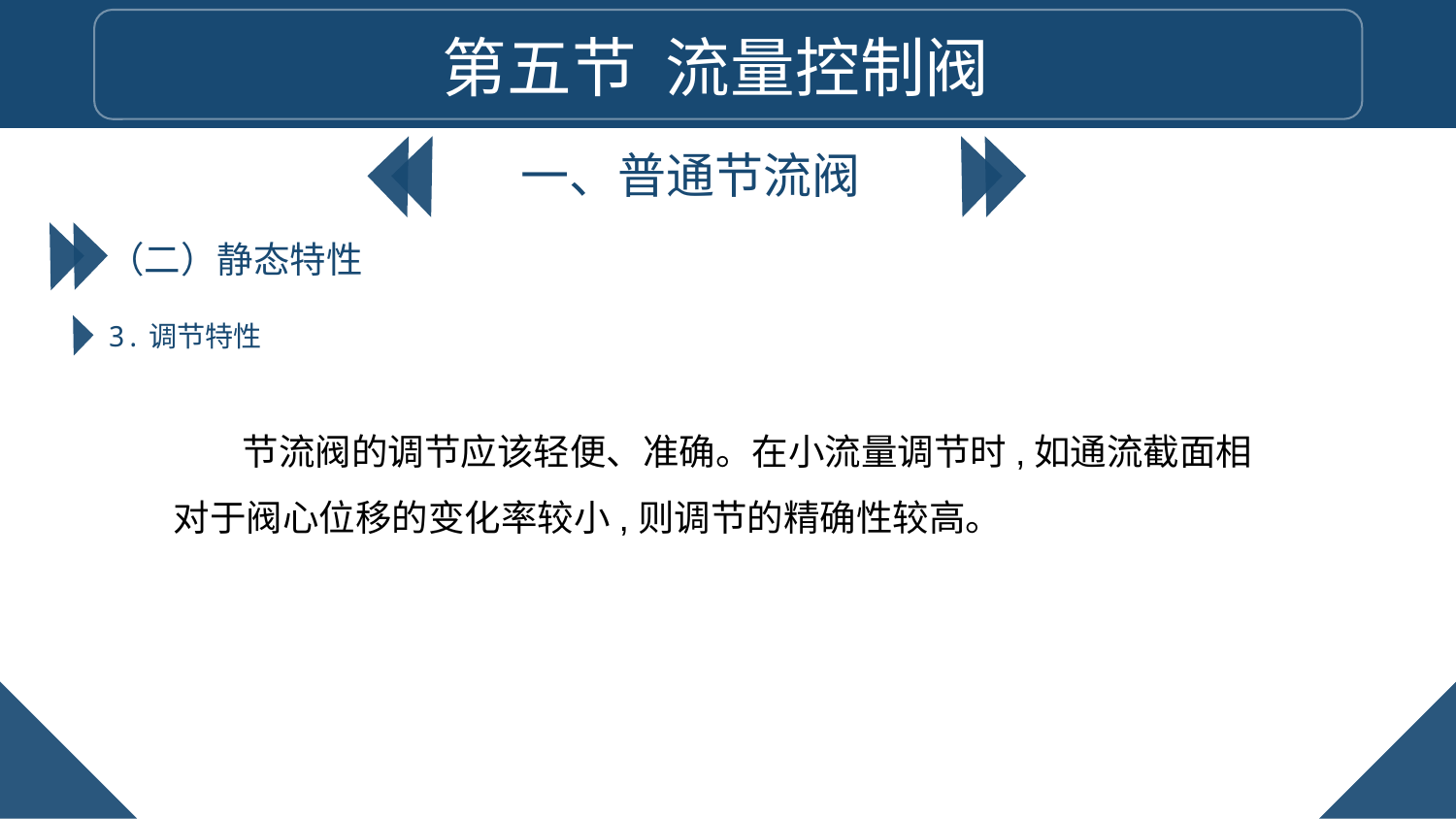

第五节  流量控制阀
一、普通节流阀

（二）静态特性

3.调节特性

节流阀的调节应该轻便、准确。在小流量调节时,如通流截面相对于阀心位移的变化率较小,则调节的精确性较高。